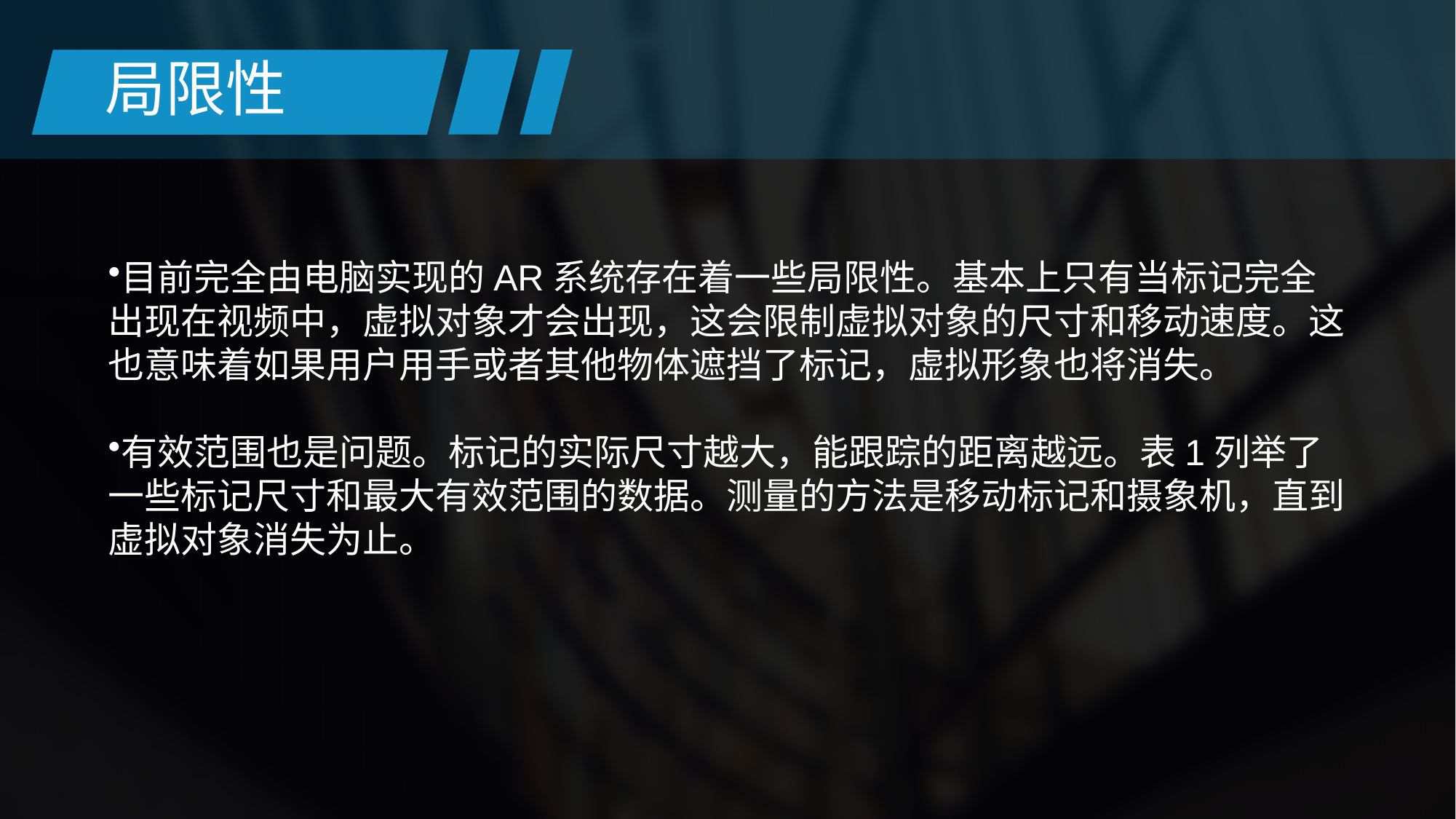

局限性

目前完全由电脑实现的AR系统存在着一些局限性。基本上只有当标记完全出现在视频中，虚拟对象才会出现，这会限制虚拟对象的尺寸和移动速度。这也意味着如果用户用手或者其他物体遮挡了标记，虚拟形象也将消失。

有效范围也是问题。标记的实际尺寸越大，能跟踪的距离越远。表1列举了一些标记尺寸和最大有效范围的数据。测量的方法是移动标记和摄象机，直到虚拟对象消失为止。